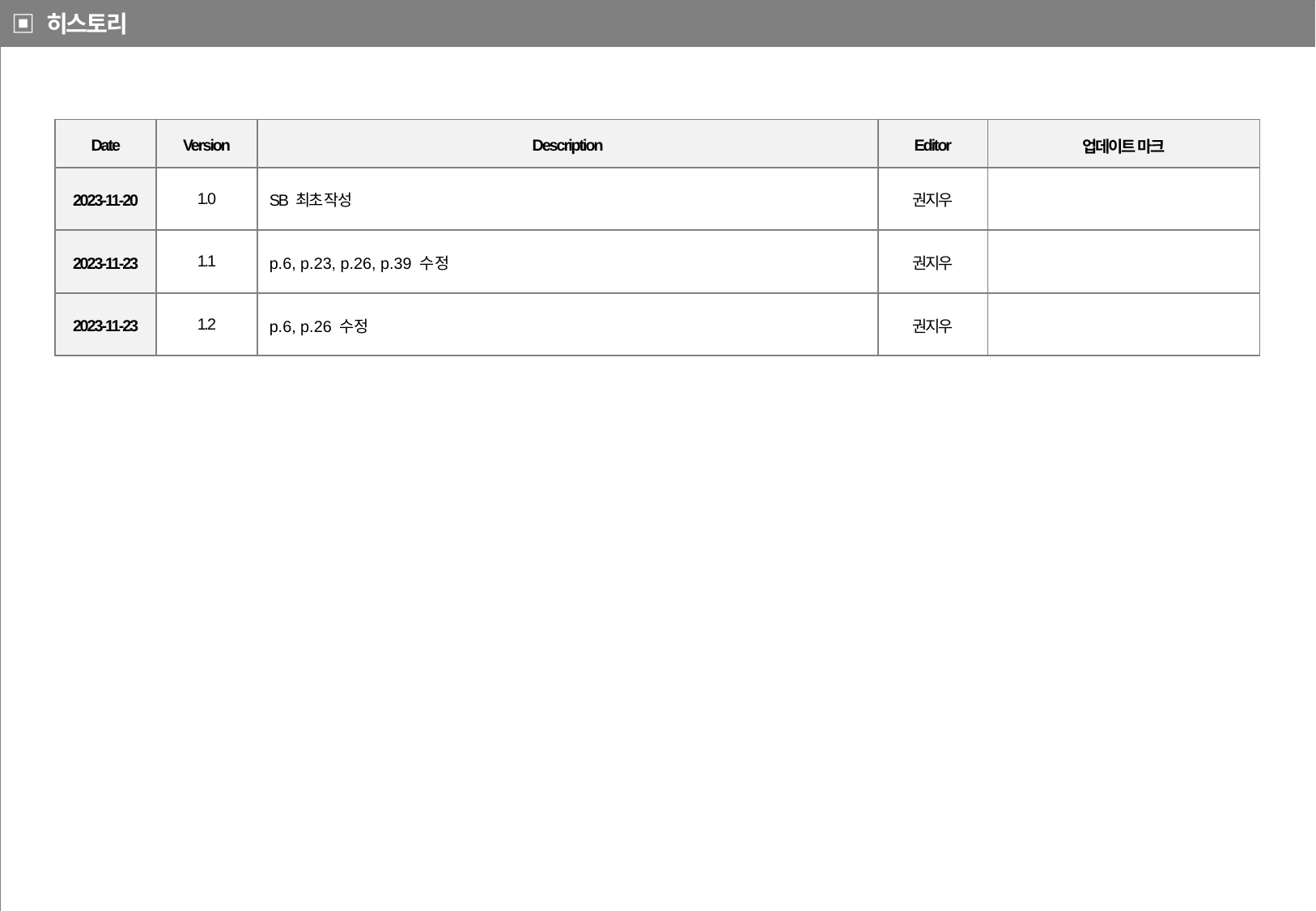

▣ 히스토리

| Date | Version | Description | Editor | 업데이트 마크 |
| --- | --- | --- | --- | --- |
| 2023-11-20 | 1.0 | SB 최초 작성 | 권지우 |  |
| 2023-11-23 | 1.1 | p.6, p.23, p.26, p.39 수정 | 권지우 |  |
| 2023-11-23 | 1.2 | p.6, p.26 수정 | 권지우 |  |